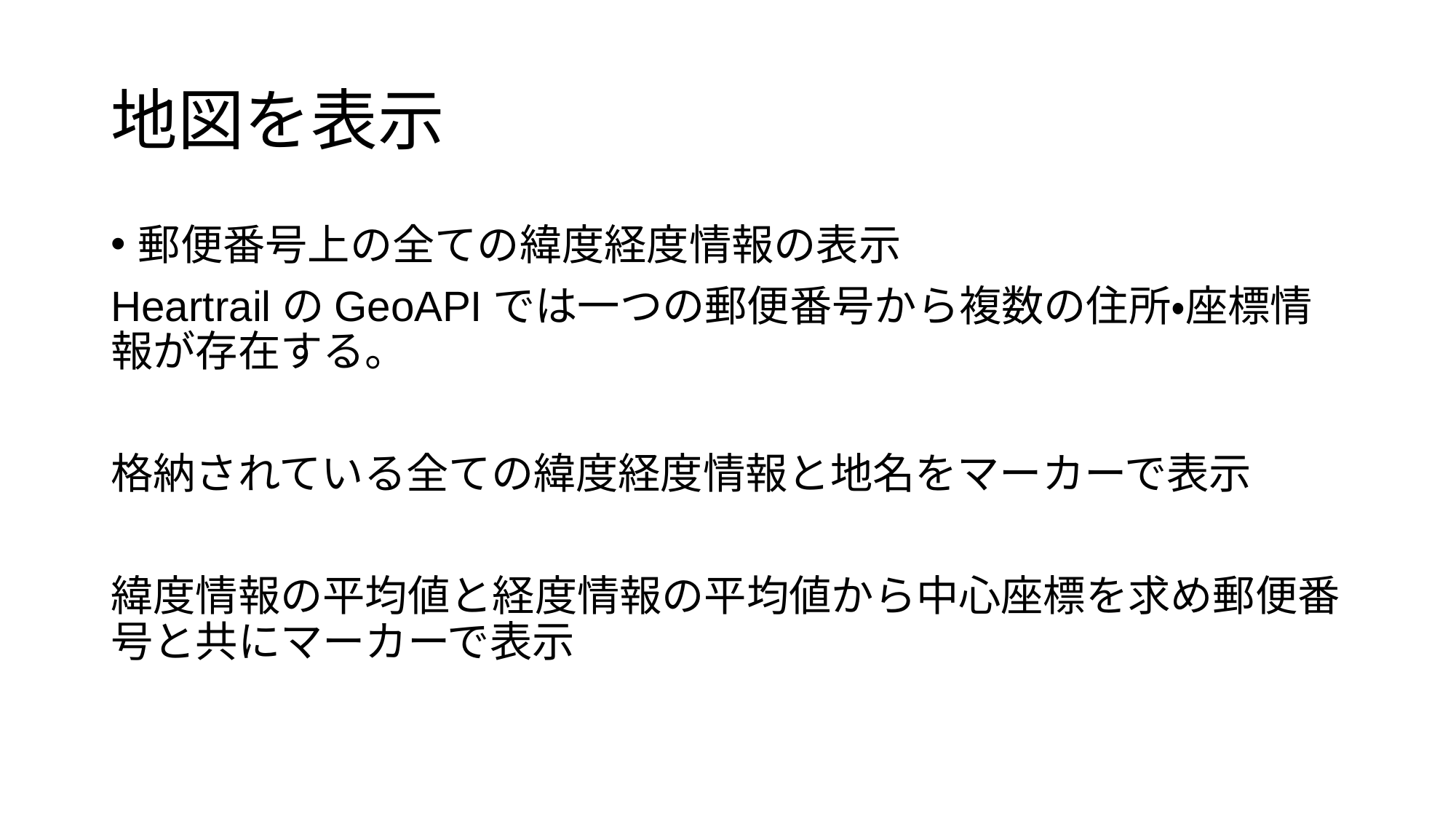

# 地図を表示
郵便番号上の全ての緯度経度情報の表示
HeartrailのGeoAPIでは一つの郵便番号から複数の住所・座標情報が存在する。

格納されている全ての緯度経度情報と地名をマーカーで表示

緯度情報の平均値と経度情報の平均値から中心座標を求め郵便番号と共にマーカーで表示